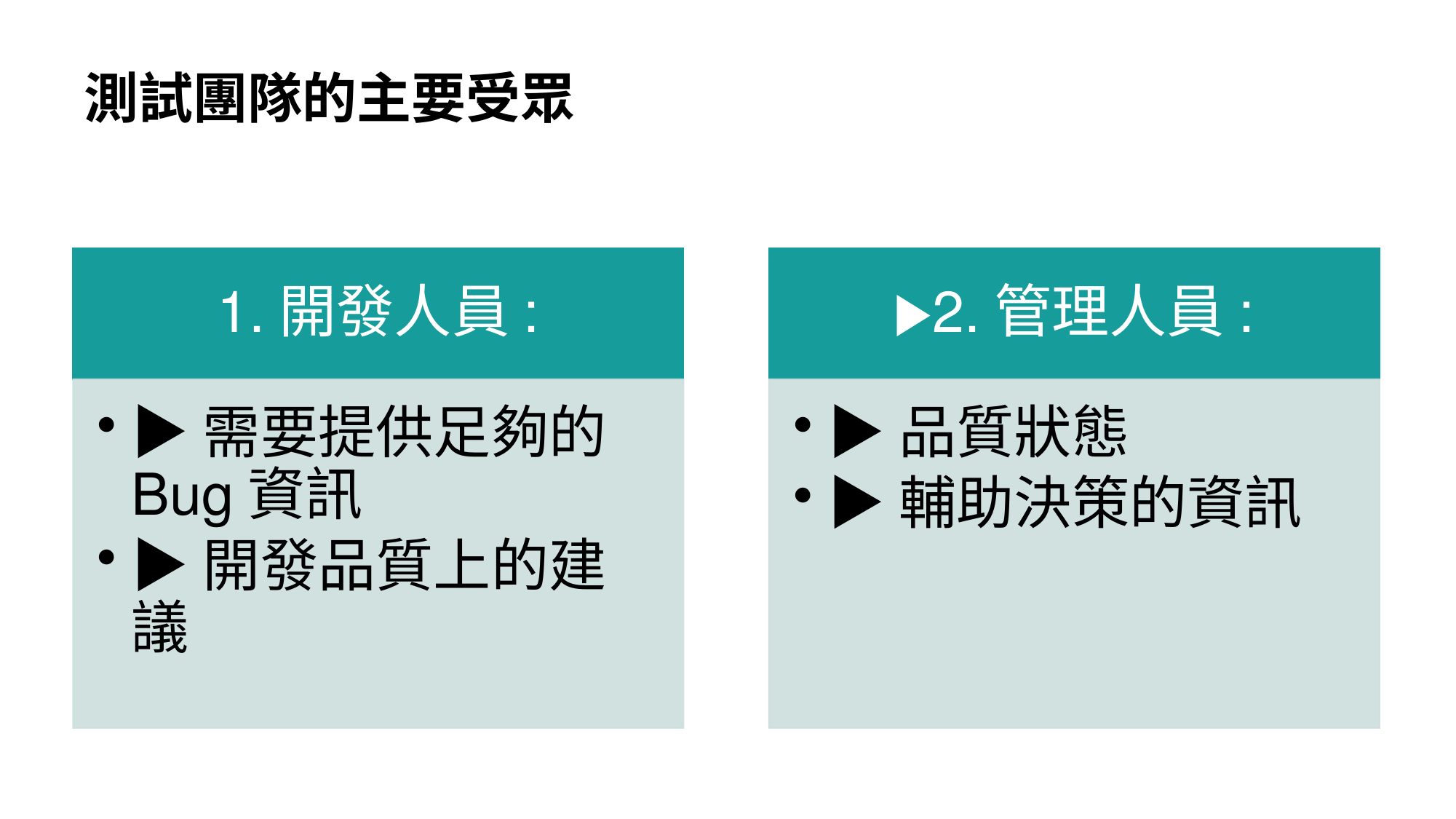

# 測試團隊的主要受眾
1.開發人員:
▶需要提供足夠的Bug資訊
▶開發品質上的建議
▶2.管理人員:
▶品質狀態
▶輔助決策的資訊